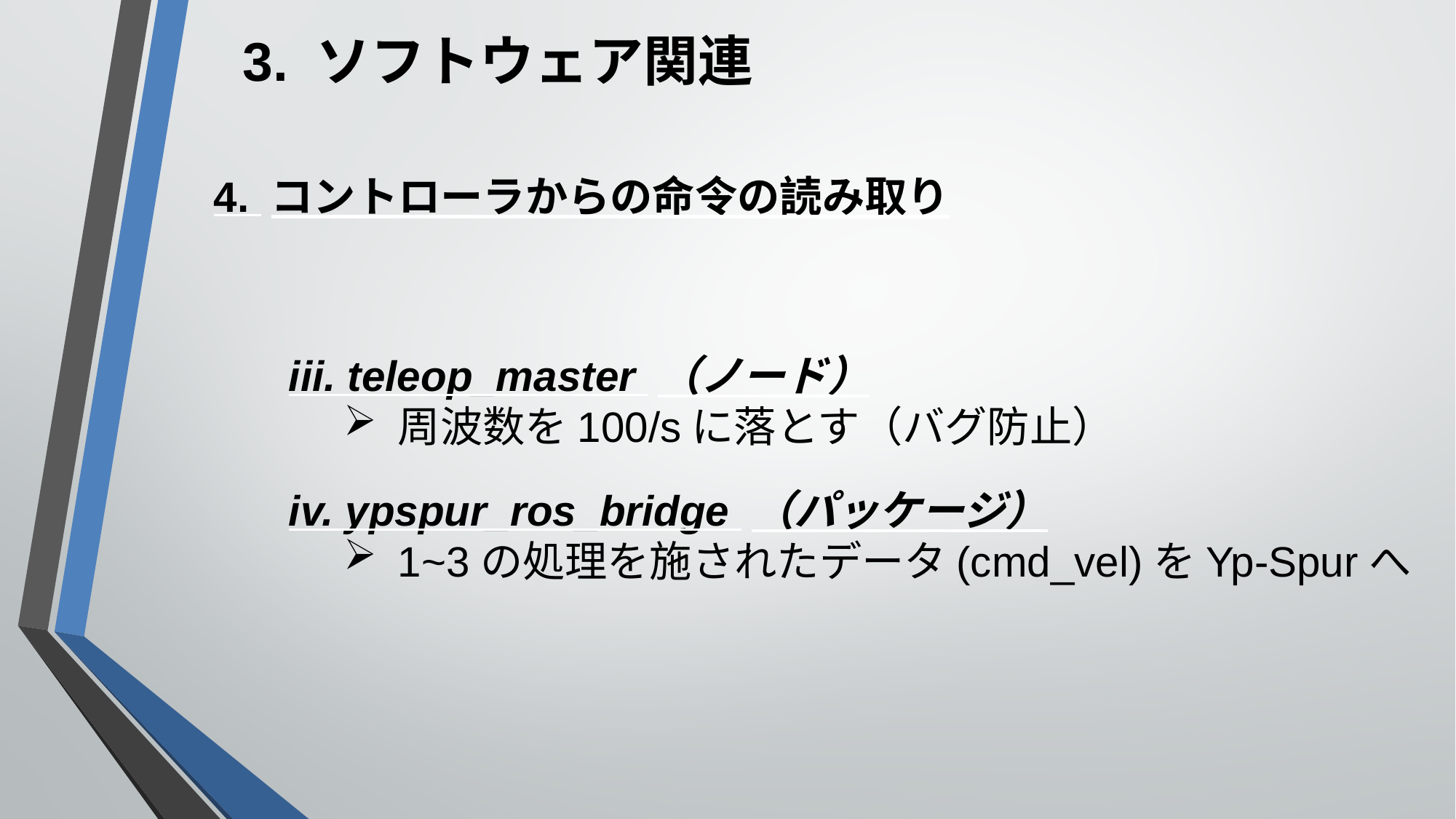

3. ソフトウェア関連
4. コントローラからの命令の読み取り
iii. teleop_master （ノード）
周波数を100/sに落とす（バグ防止）

iv. ypspur_ros_bridge （パッケージ）
1~3の処理を施されたデータ(cmd_vel)をYp-Spurへ